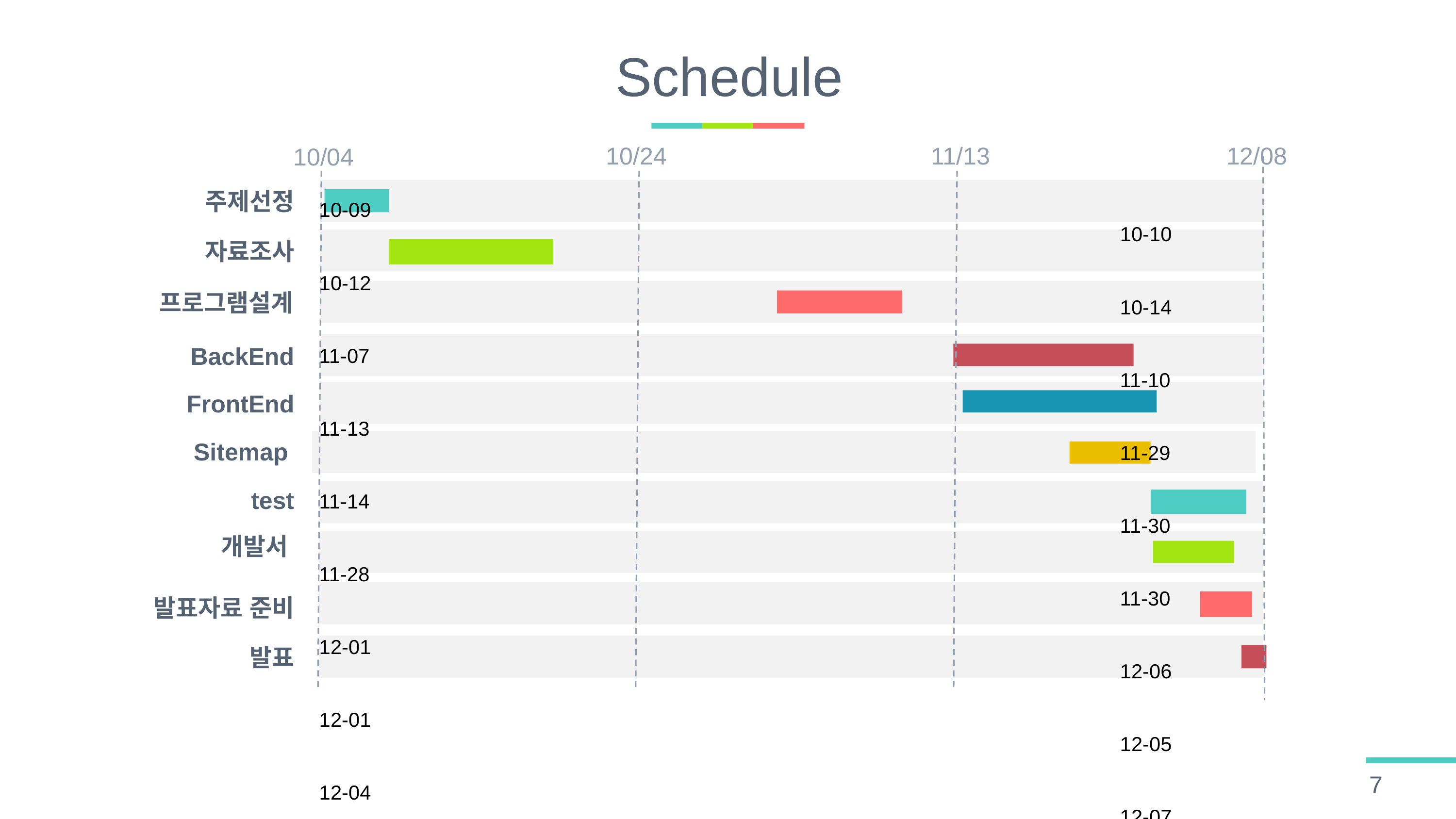

# Schedule
10/24
11/13
12/08
10/04

주제선정

자료조사

프로그램설계

BackEnd

FrontEnd

test

발표자료 준비

발표

10-09																							10-10

10-12																							10-14

11-07																							11-10

11-13																							11-29

11-14																							11-30

11-28																							11-30

12-01																							12-06

12-01																							12-05

12-04																							12-07

12-08																							12-08

Sitemap
개발서
7